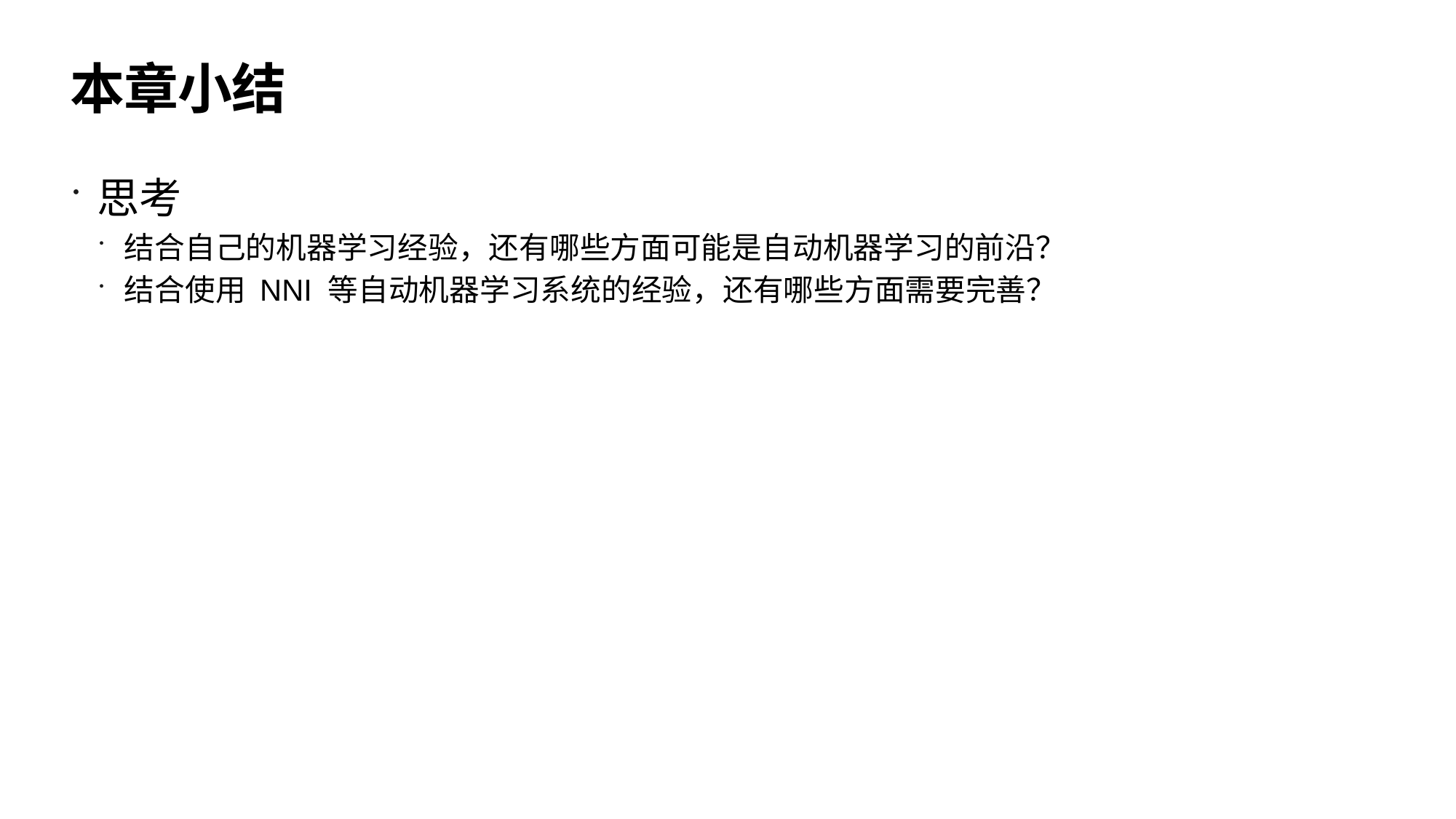

# 本章小结
思考
结合自己的机器学习经验，还有哪些方面可能是自动机器学习的前沿？
结合使用 NNI 等自动机器学习系统的经验，还有哪些方面需要完善？